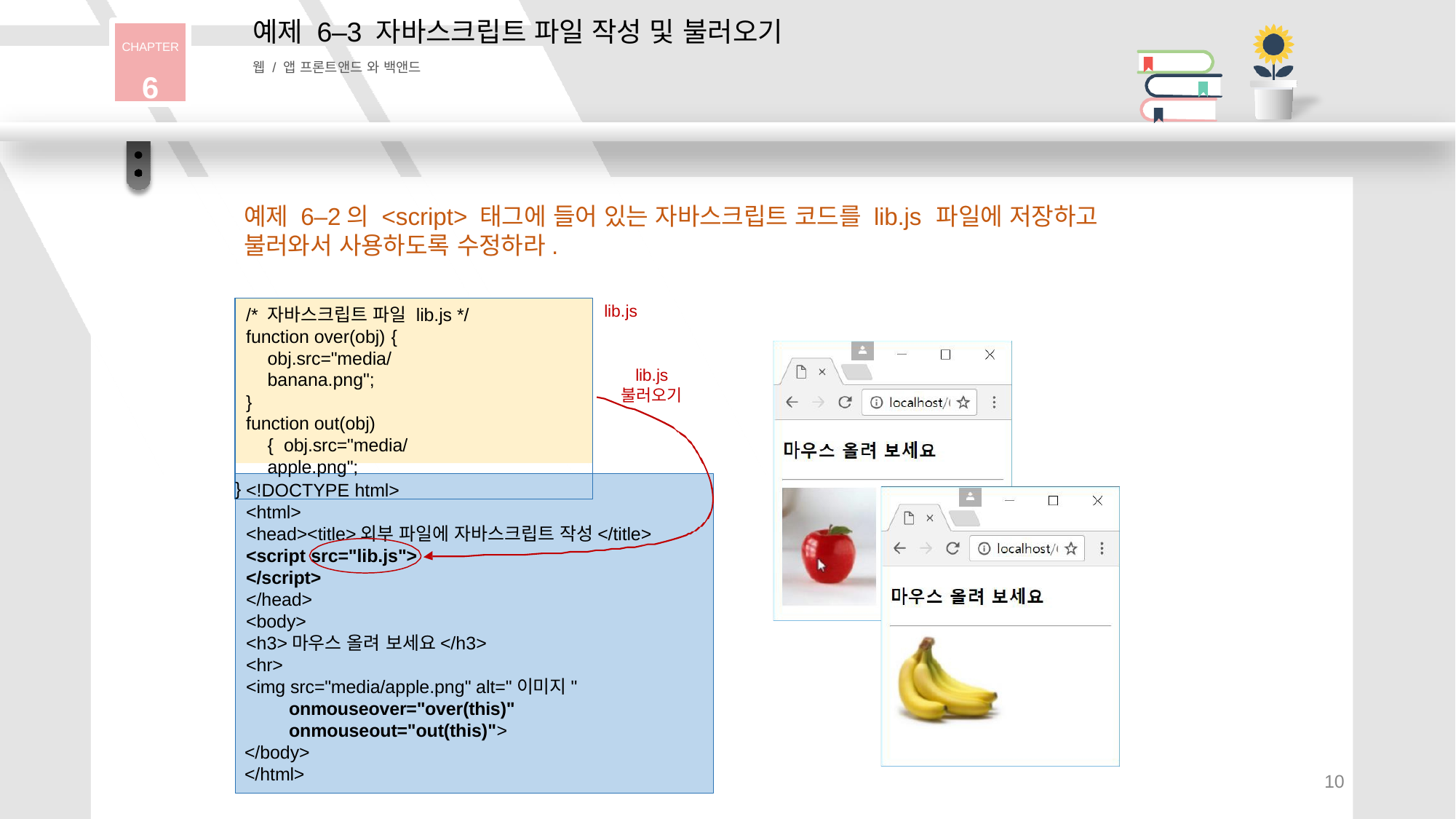

# 예제 6–3 자바스크립트 파일 작성 및 불러오기

CHAPTER

6

웹 / 앱 프론트앤드 와 백앤드

예제 6–2의 <script> 태그에 들어 있는 자바스크립트 코드를 lib.js 파일에 저장하고
불러와서 사용하도록 수정하라.

/* 자바스크립트 파일 lib.js */  function over(obj) {
obj.src="media/banana.png";
}
function out(obj) {  obj.src="media/apple.png";
}
lib.js

lib.js
불러오기

<!DOCTYPE html>
<html>
<head><title>외부 파일에 자바스크립트 작성</title>
<script src="lib.js">
</script>
</head>
<body>
<h3>마우스 올려 보세요</h3>
<hr>
<img src="media/apple.png" alt="이미지"  onmouseover="over(this)"  onmouseout="out(this)">
</body>
</html>

10